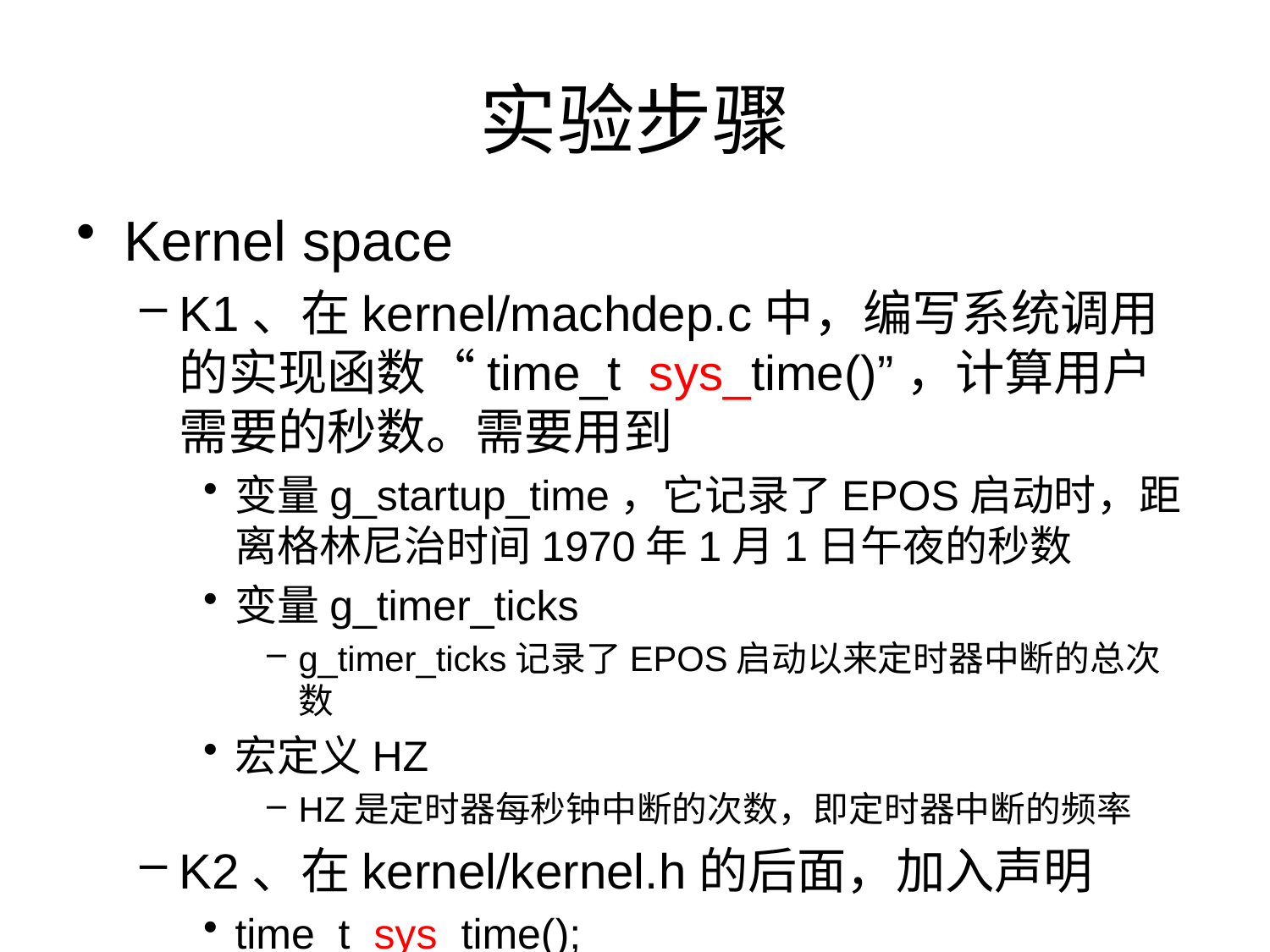

# 实验步骤
Kernel space
K1、在kernel/machdep.c中，编写系统调用的实现函数“time_t  sys_time()”，计算用户需要的秒数。需要用到
变量g_startup_time，它记录了EPOS启动时，距离格林尼治时间1970年1月1日午夜的秒数
变量g_timer_ticks
g_timer_ticks记录了EPOS启动以来定时器中断的总次数
宏定义HZ
HZ是定时器每秒钟中断的次数，即定时器中断的频率
K2、在kernel/kernel.h的后面，加入声明
time_t  sys_time();